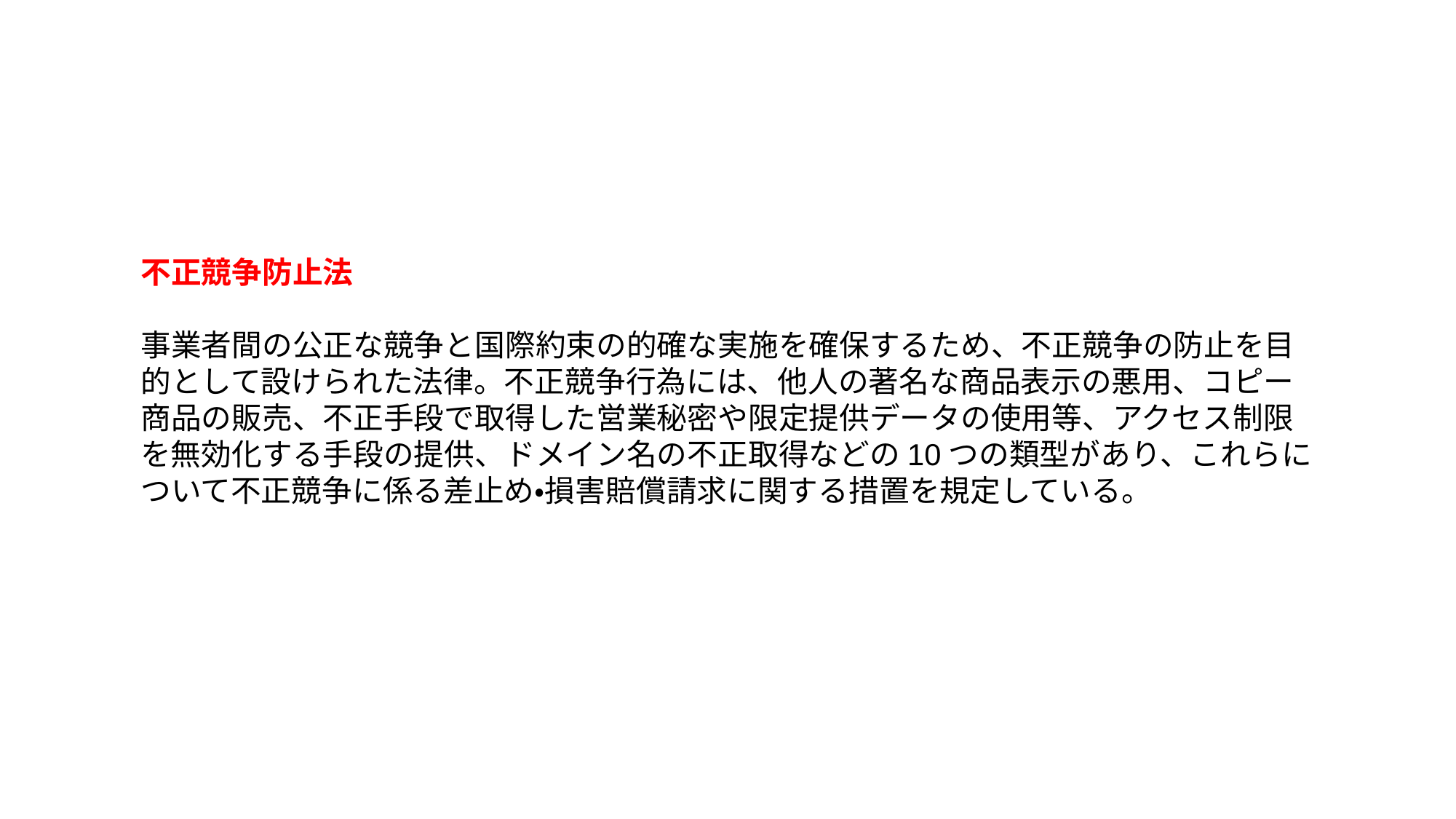

不正競争防止法

事業者間の公正な競争と国際約束の的確な実施を確保するため、不正競争の防止を目的として設けられた法律。不正競争行為には、他人の著名な商品表示の悪用、コピー商品の販売、不正手段で取得した営業秘密や限定提供データの使用等、アクセス制限を無効化する手段の提供、ドメイン名の不正取得などの10つの類型があり、これらについて不正競争に係る差止め・損害賠償請求に関する措置を規定している。